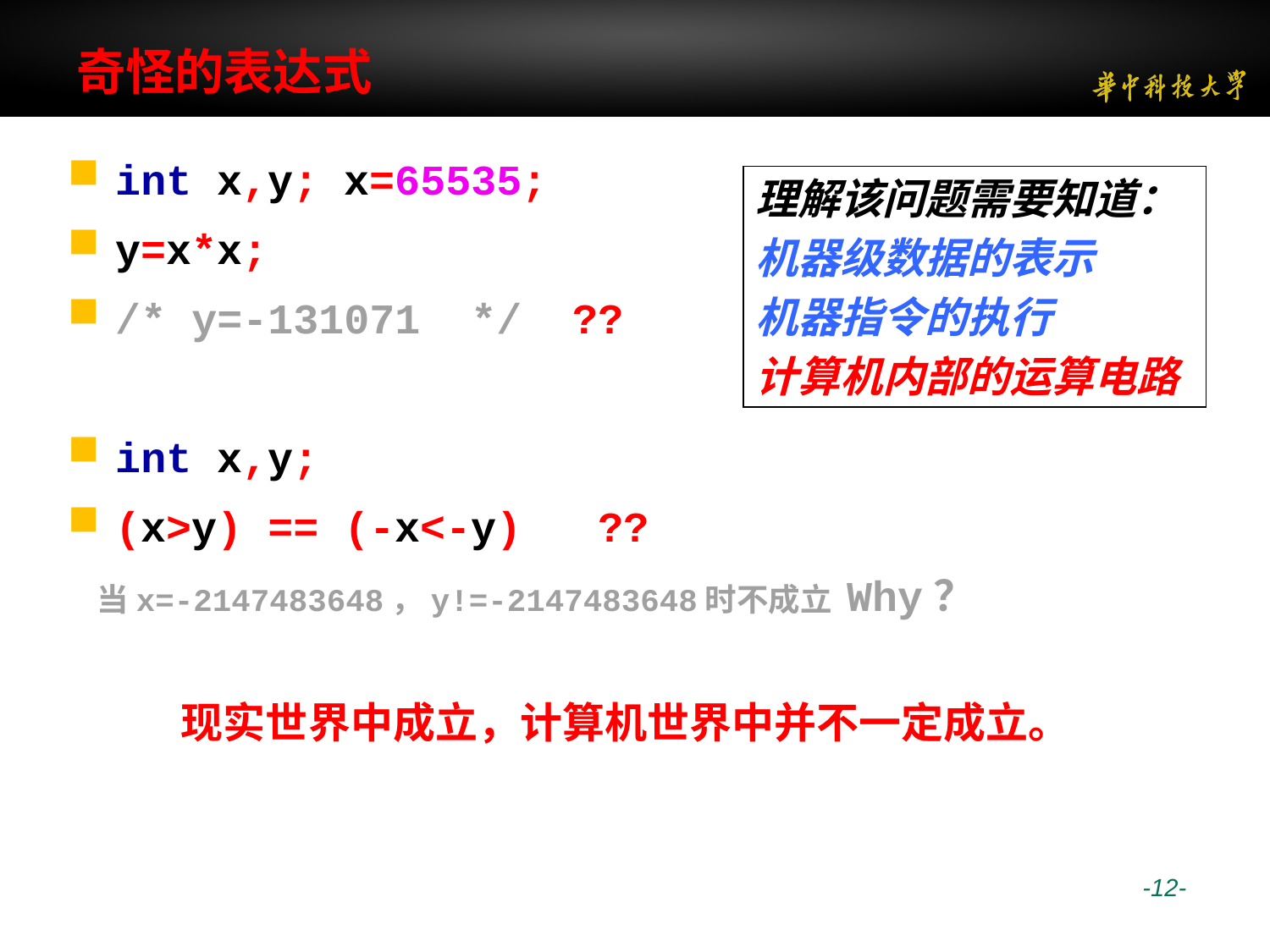

# 奇怪的表达式
int x,y; x=65535;
y=x*x;
/* y=-131071  */  ??

int x,y;
(x>y) == (-x<-y)   ??
   当x=-2147483648，y!=-2147483648时不成立 Why？

现实世界中成立，计算机世界中并不一定成立。

理解该问题需要知道：
机器级数据的表示
机器指令的执行
计算机内部的运算电路
 -12-